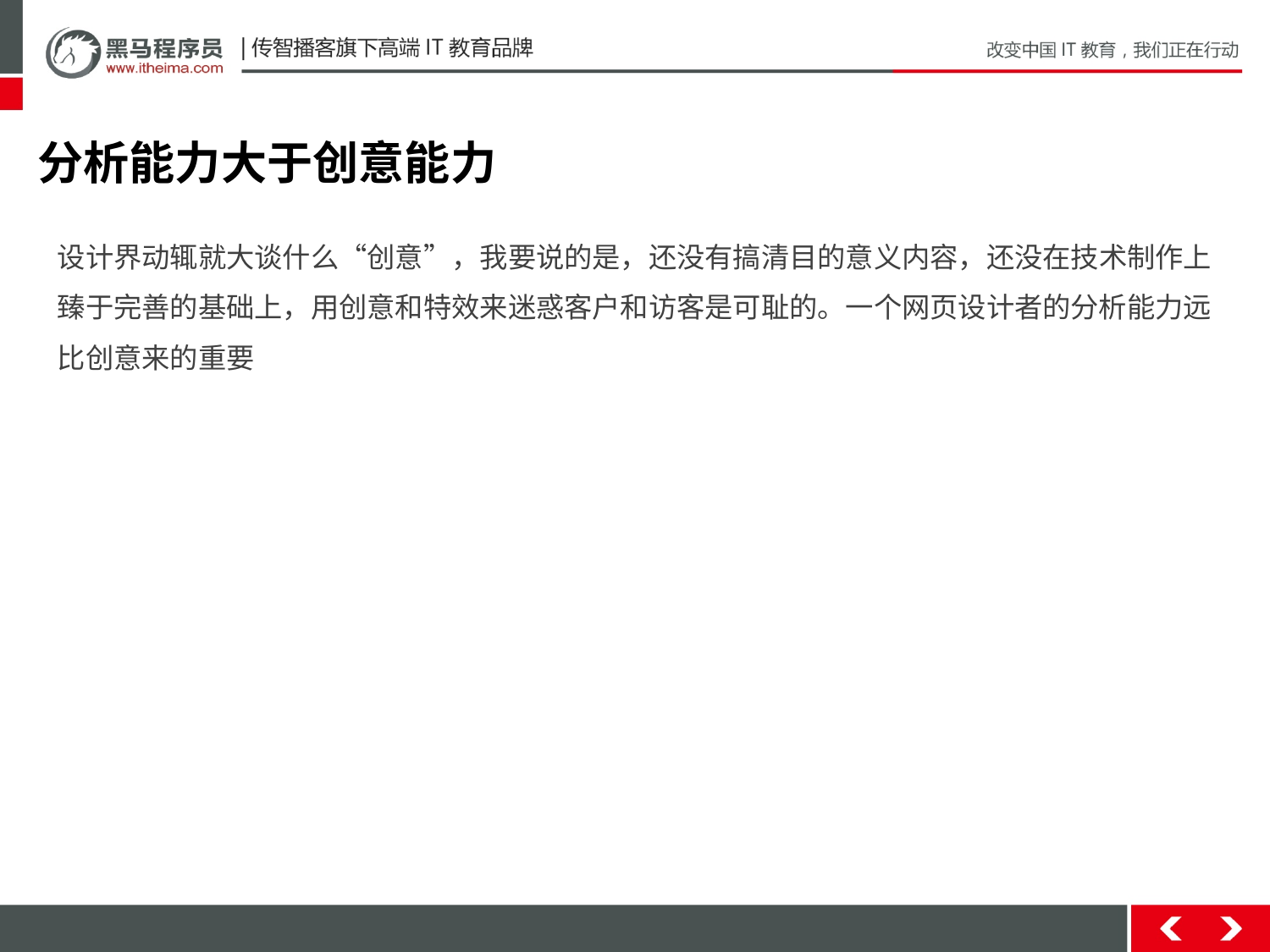

分析能力大于创意能力
设计界动辄就大谈什么“创意”，我要说的是，还没有搞清目的意义内容，还没在技术制作上臻于完善的基础上，用创意和特效来迷惑客户和访客是可耻的。一个网页设计者的分析能力远比创意来的重要